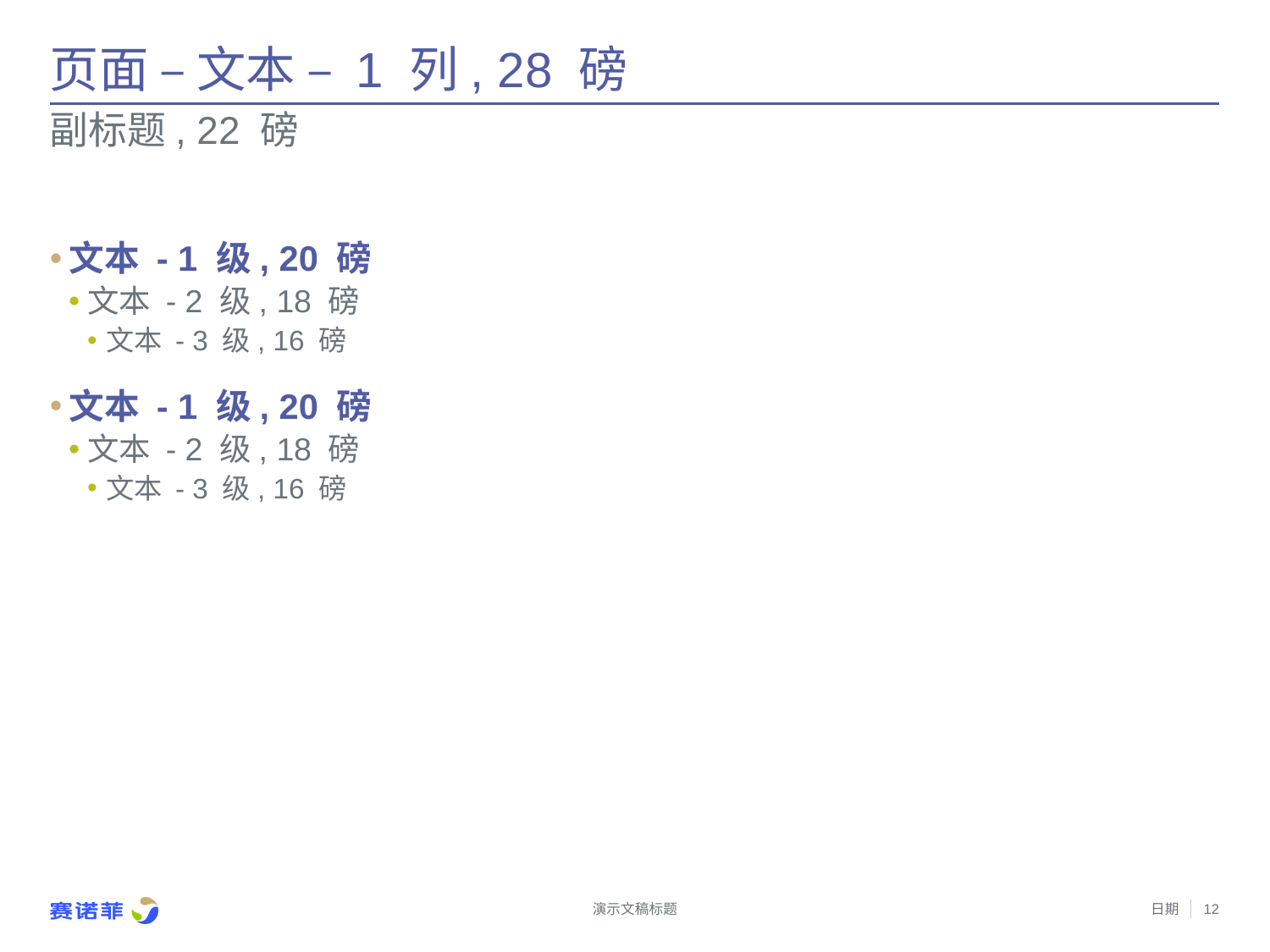

# 页面 – 文本 – 1 列, 28 磅
副标题, 22 磅
文本 - 1 级, 20 磅
文本 - 2 级, 18 磅
文本 - 3 级, 16 磅
文本 - 1 级, 20 磅
文本 - 2 级, 18 磅
文本 - 3 级, 16 磅
演示文稿标题
日期
12